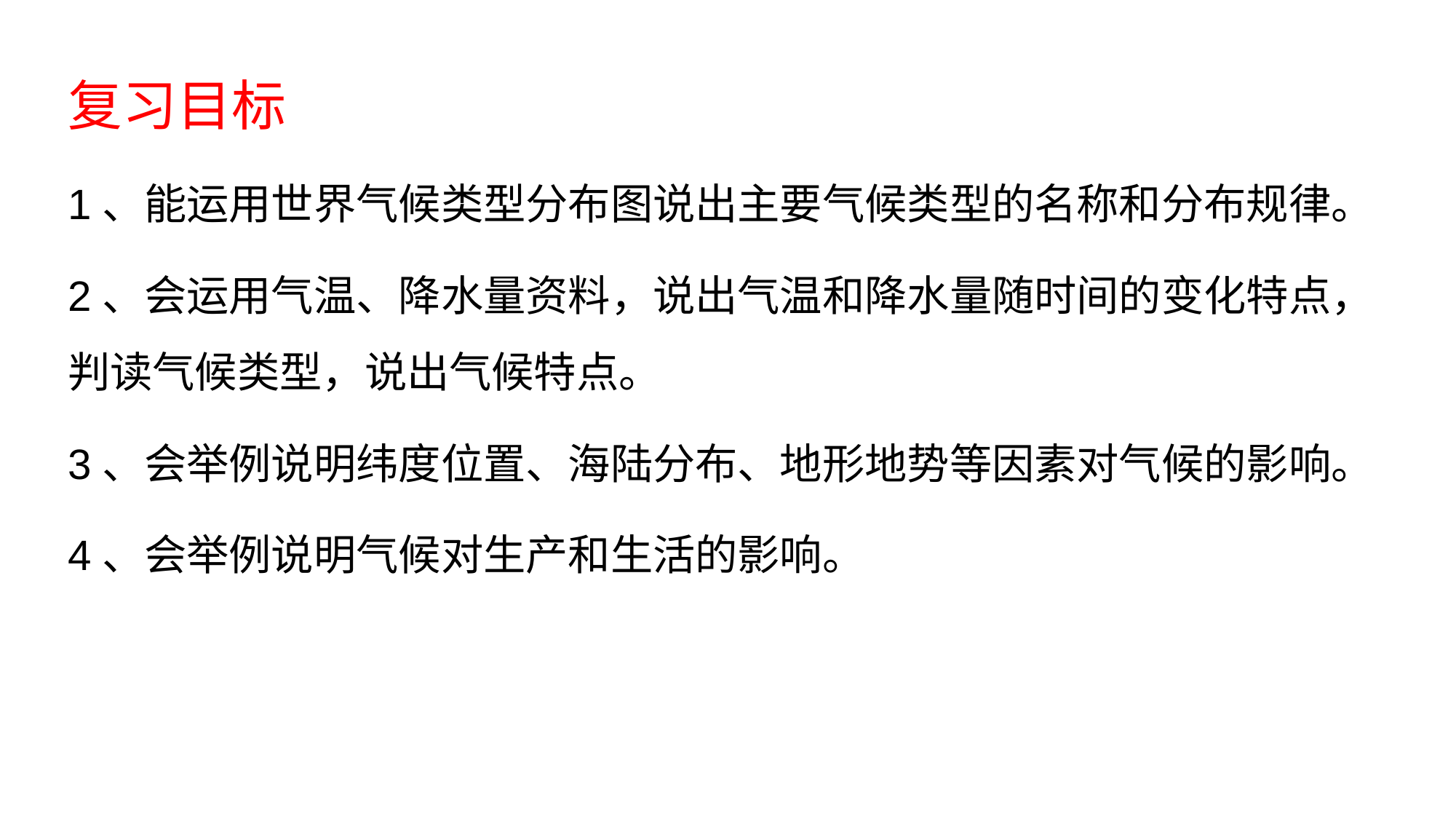

复习目标
1、能运用世界气候类型分布图说出主要气候类型的名称和分布规律。
2、会运用气温、降水量资料，说出气温和降水量随时间的变化特点，判读气候类型，说出气候特点。
3、会举例说明纬度位置、海陆分布、地形地势等因素对气候的影响。
4、会举例说明气候对生产和生活的影响。